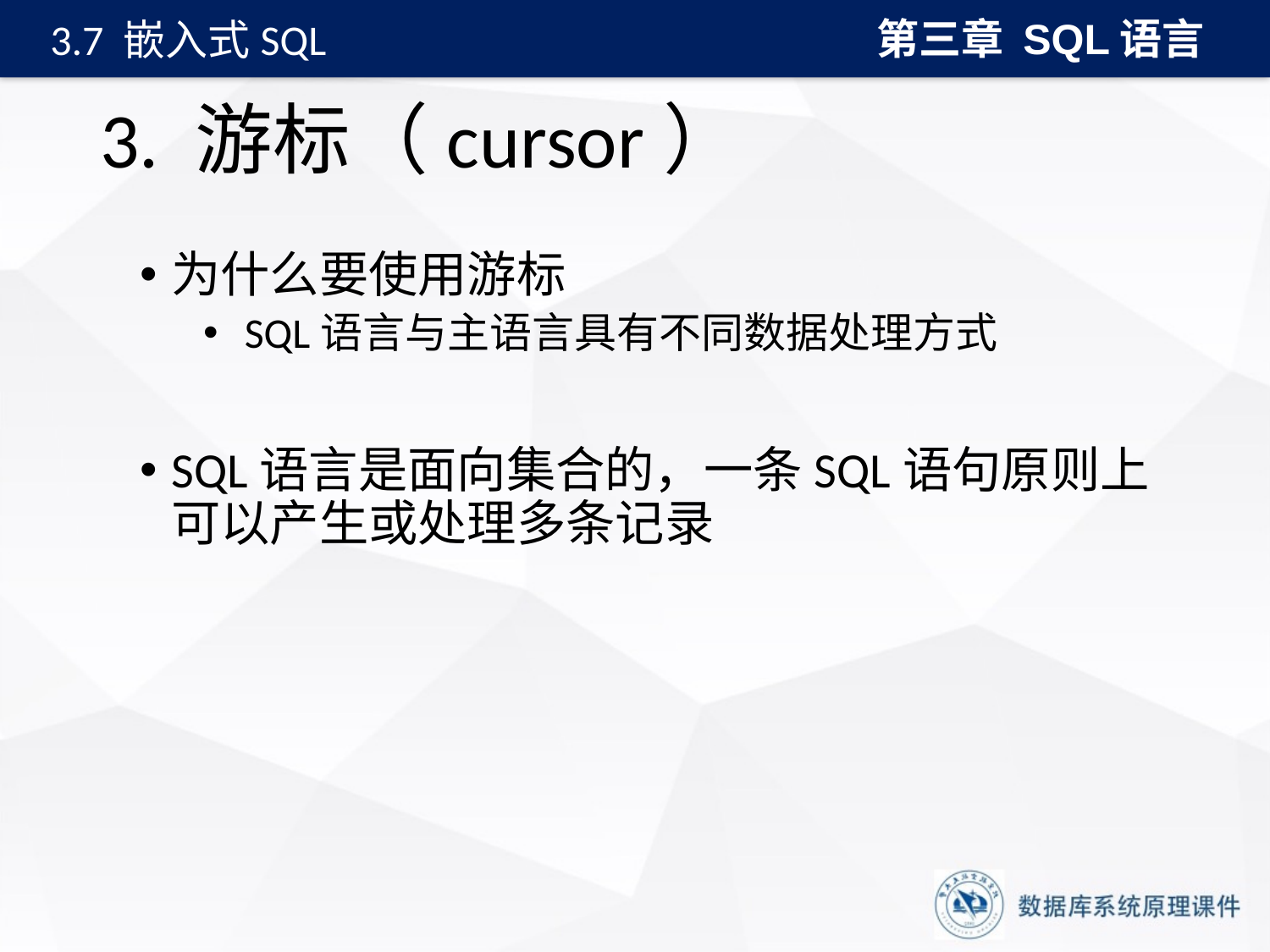

第三章 SQL语言
3.7 嵌入式SQL
# 3. 游标（cursor）
为什么要使用游标
 SQL语言与主语言具有不同数据处理方式

SQL语言是面向集合的，一条SQL语句原则上可以产生或处理多条记录